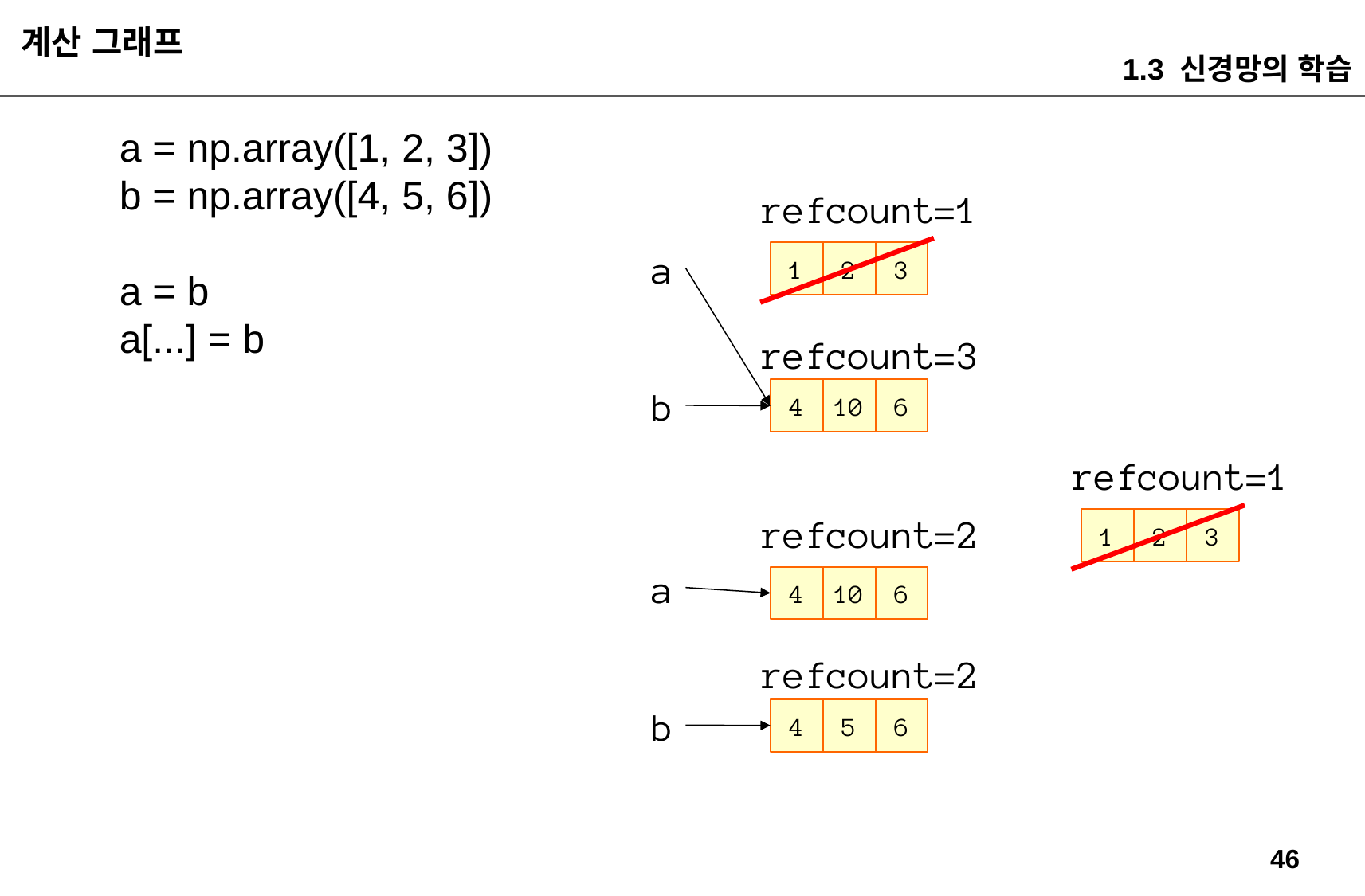

계산 그래프
1.3 신경망의 학습
a = np.array([1, 2, 3])
b = np.array([4, 5, 6])

a = b
a[...] = b
refcount=1
a
1
2
3
refcount=3
b
4
10
6
refcount=1
refcount=2
1
2
3
a
4
10
6
refcount=2
b
4
5
6